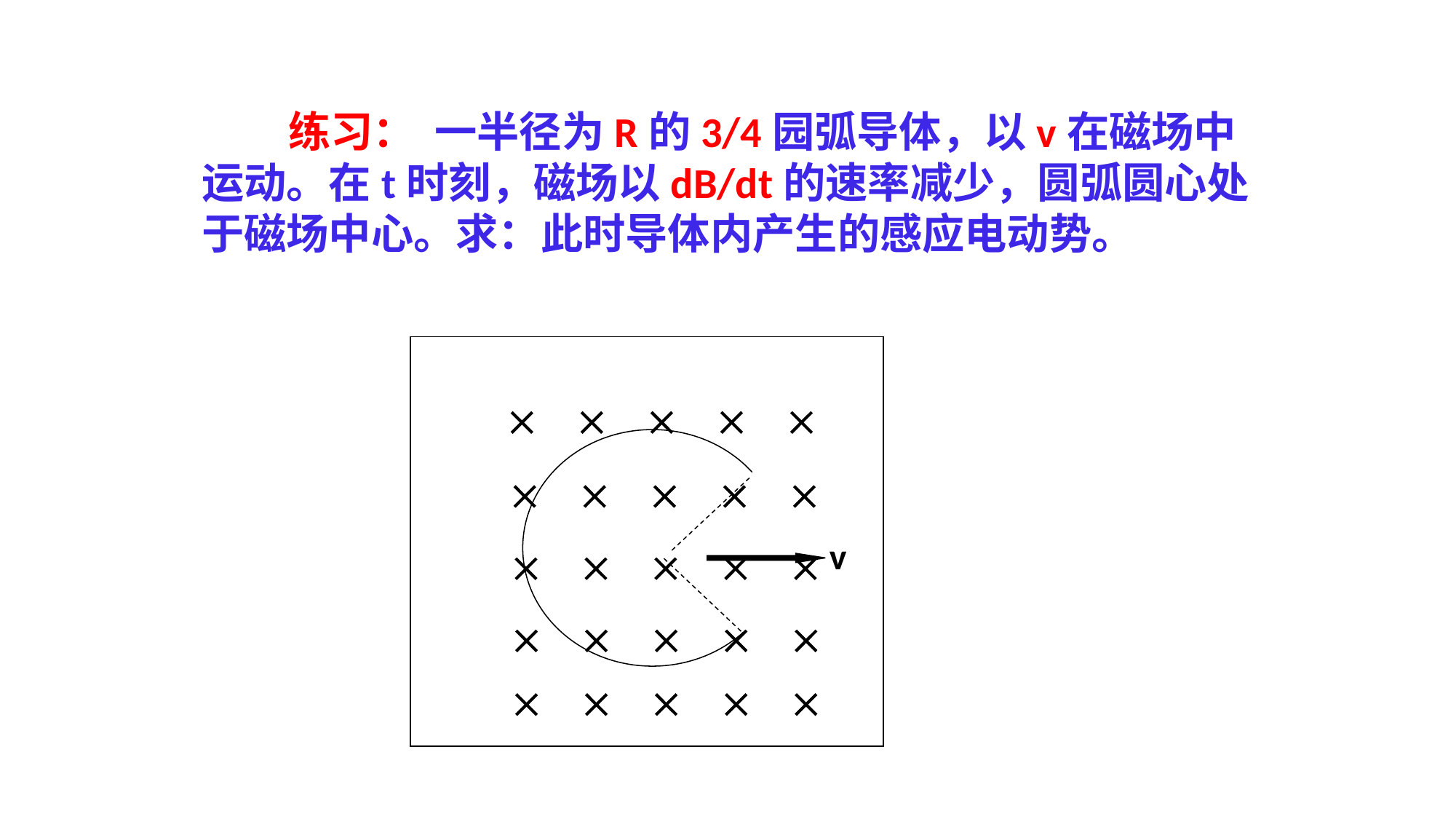

练习：  一半径为R的3/4园弧导体，以v在磁场中运动。在t时刻，磁场以dB/dt的速率减少，圆弧圆心处于磁场中心。求：此时导体内产生的感应电动势。

×     ×     ×     ×     ×

×     ×     ×     ×     ×

v
×     ×     ×     ×     ×

×     ×     ×     ×     ×
×     ×     ×     ×     ×